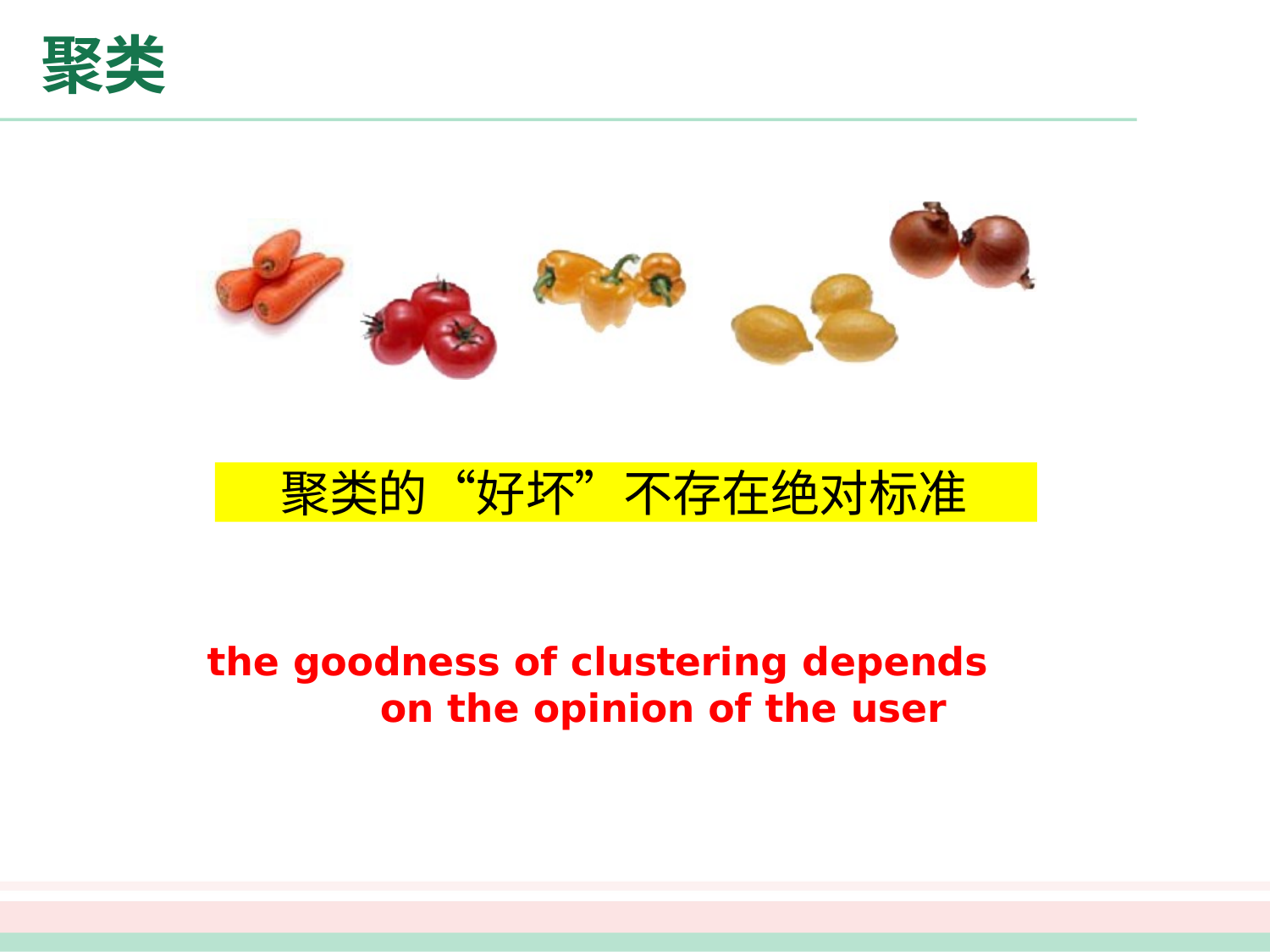

# 聚类

聚类的“好坏”不存在绝对标准
the goodness of clustering depends on the opinion of the user